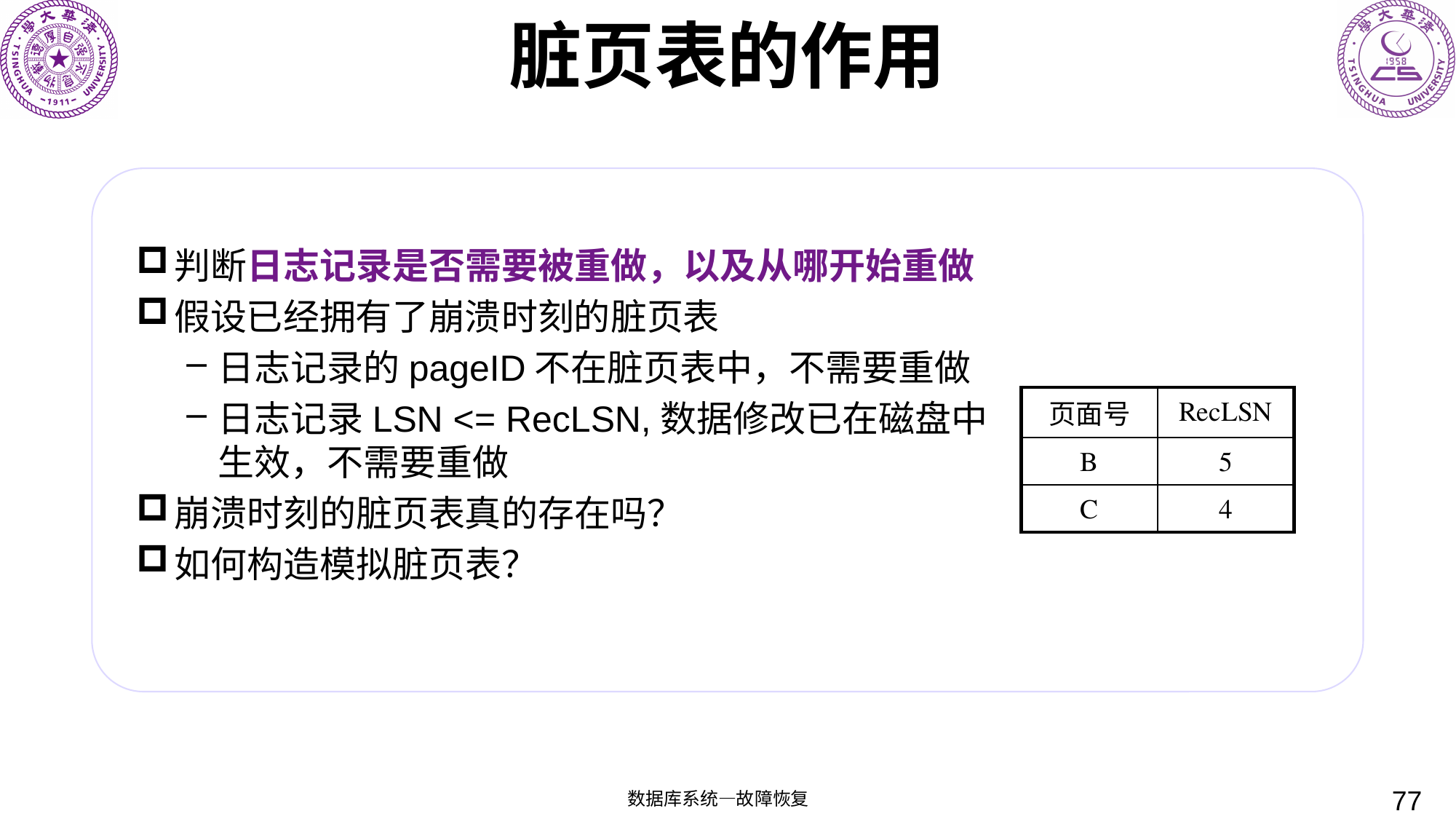

# 脏页表的作用

判断日志记录是否需要被重做，以及从哪开始重做
假设已经拥有了崩溃时刻的脏页表
日志记录的pageID不在脏页表中，不需要重做
日志记录LSN <= RecLSN,数据修改已在磁盘中生效，不需要重做
崩溃时刻的脏页表真的存在吗？
如何构造模拟脏页表？
| 页面号 | RecLSN |
| --- | --- |
| B | 5 |
| C | 4 |
77
数据库系统—故障恢复